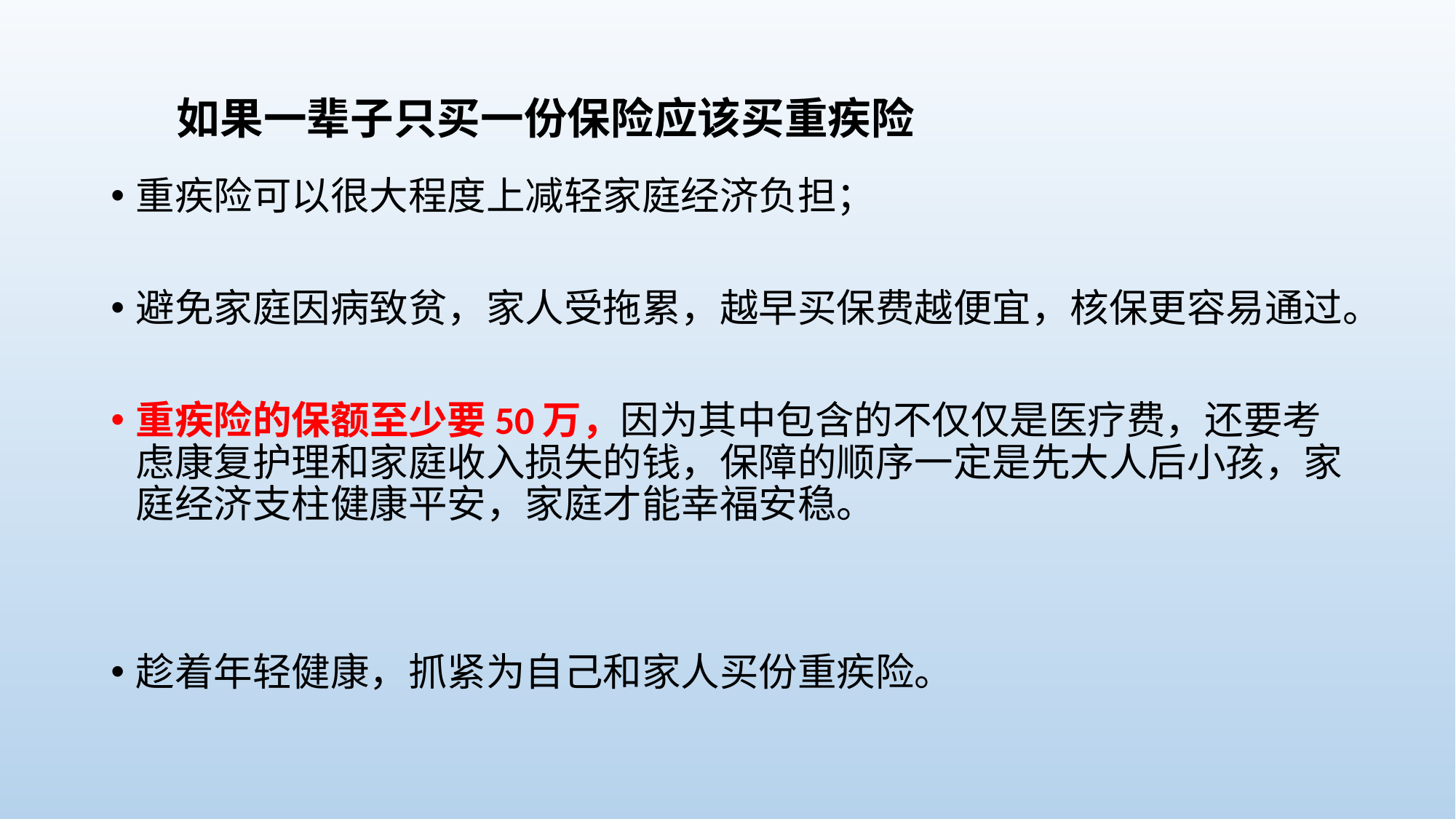

# 如果一辈子只买一份保险应该买重疾险
重疾险可以很大程度上减轻家庭经济负担；

避免家庭因病致贫，家人受拖累，越早买保费越便宜，核保更容易通过。

重疾险的保额至少要50万，因为其中包含的不仅仅是医疗费，还要考虑康复护理和家庭收入损失的钱，保障的顺序一定是先大人后小孩，家庭经济支柱健康平安，家庭才能幸福安稳。

趁着年轻健康，抓紧为自己和家人买份重疾险。